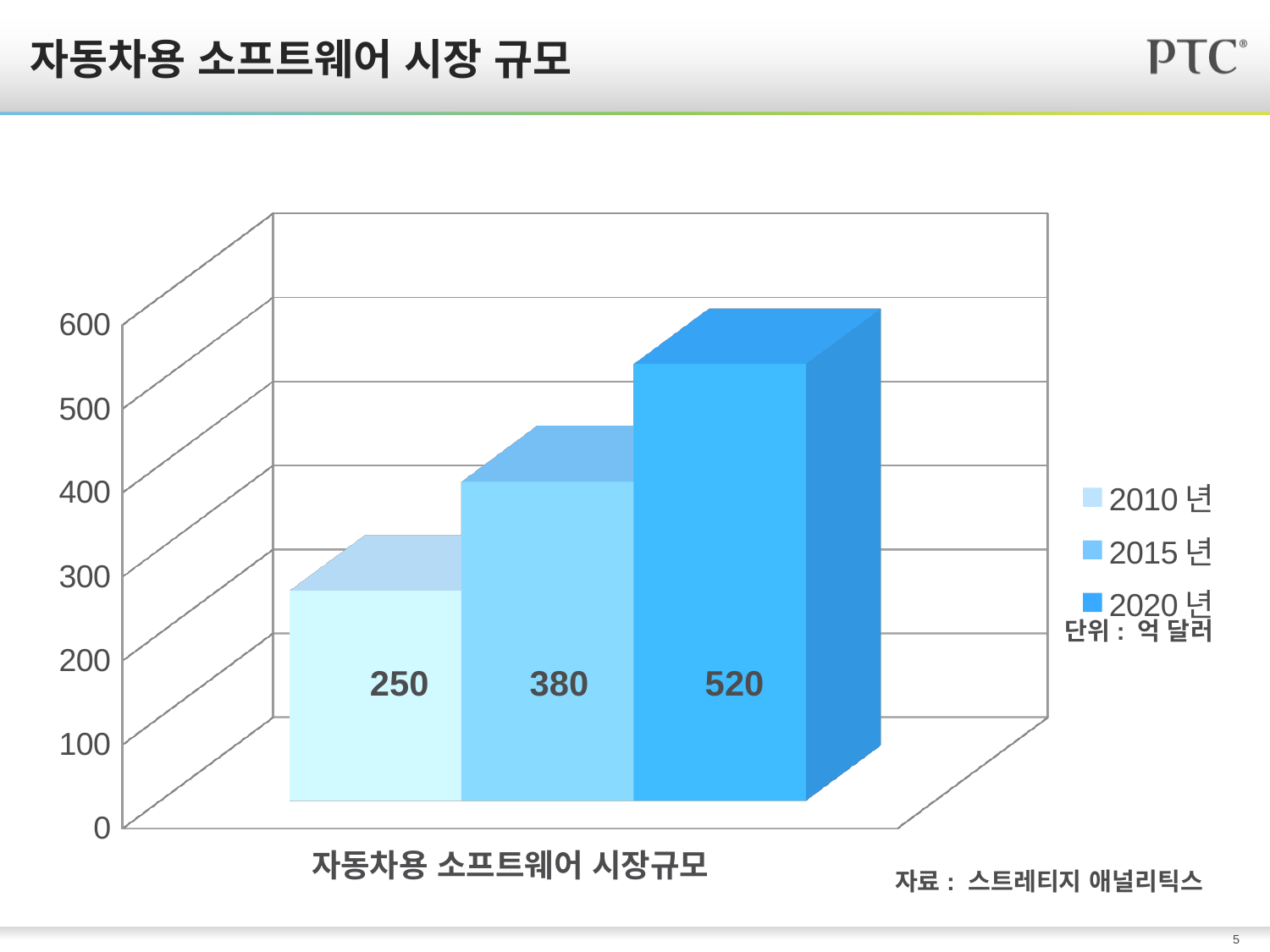

# 자동차용 소프트웨어 시장 규모

[unsupported chart]

단위: 억 달러
520
250
380
자료: 스트레티지 애널리틱스